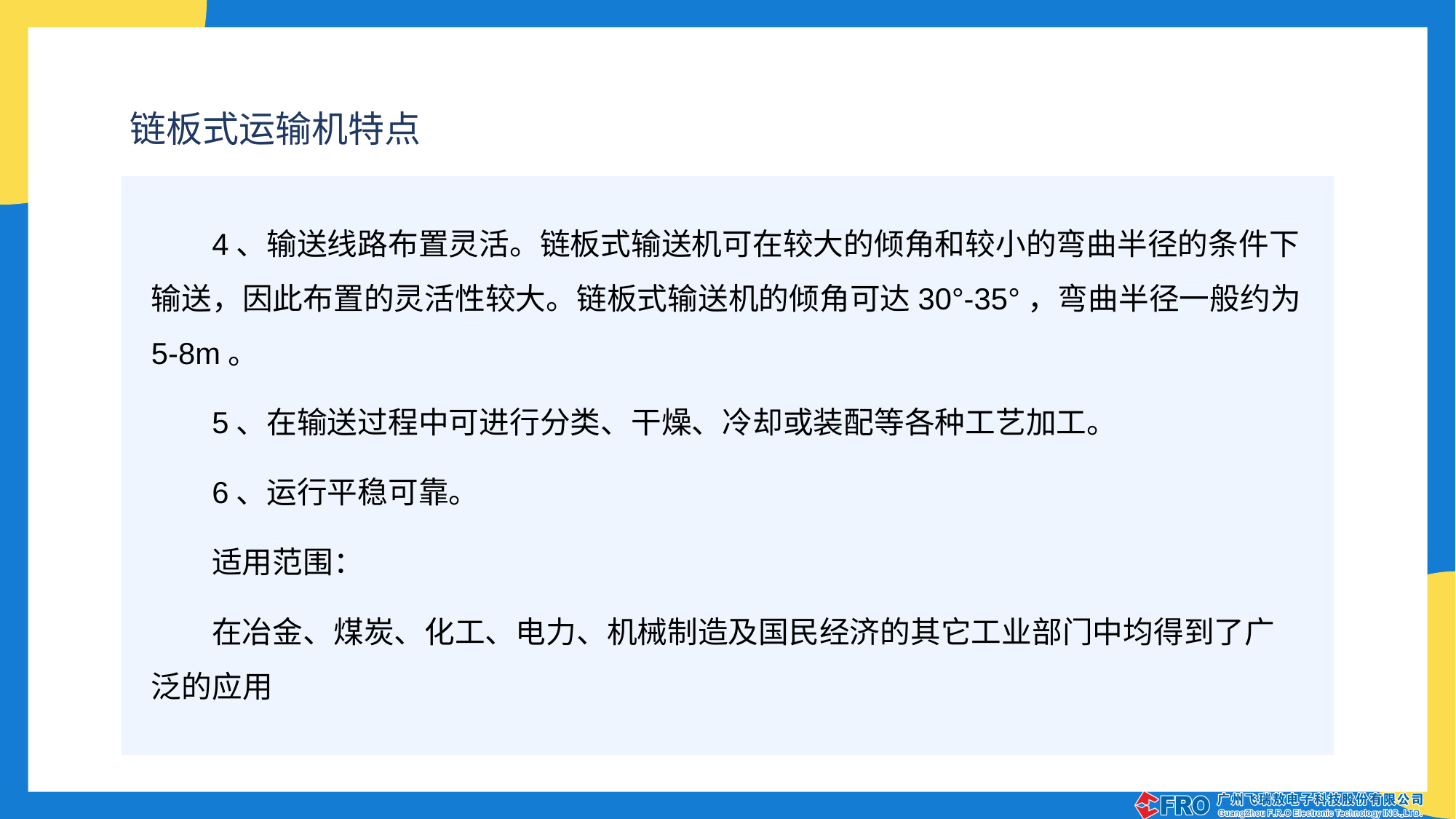

链板式运输机特点
4、输送线路布置灵活。链板式输送机可在较大的倾角和较小的弯曲半径的条件下输送，因此布置的灵活性较大。链板式输送机的倾角可达30°-35°，弯曲半径一般约为5-8m。
5、在输送过程中可进行分类、干燥、冷却或装配等各种工艺加工。
6、运行平稳可靠。
适用范围：
在冶金、煤炭、化工、电力、机械制造及国民经济的其它工业部门中均得到了广泛的应用